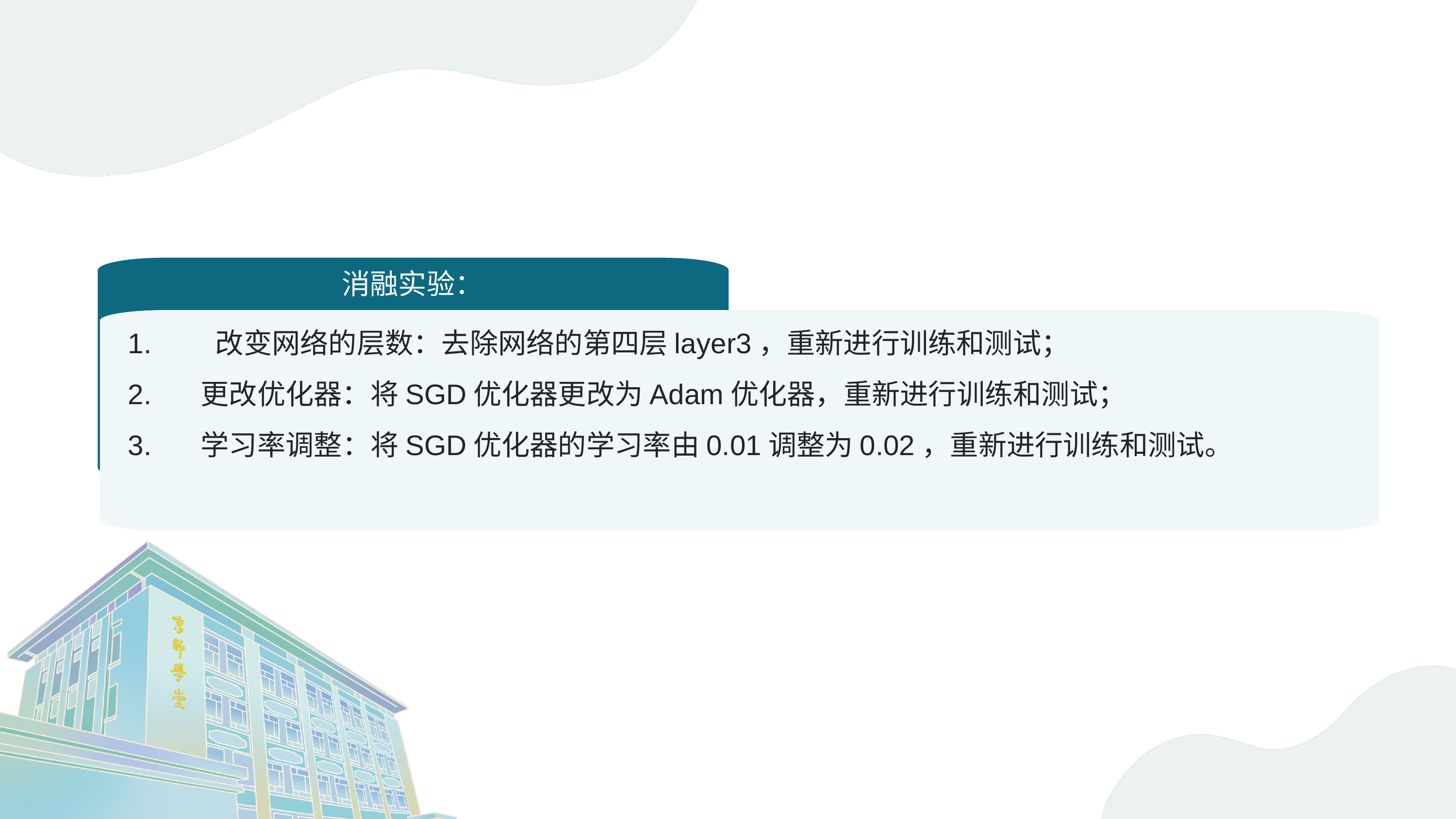

消融实验：
1.	 改变网络的层数：去除网络的第四层layer3，重新进行训练和测试；
2.	更改优化器：将SGD优化器更改为Adam优化器，重新进行训练和测试；
3.	学习率调整：将SGD优化器的学习率由0.01调整为0.02，重新进行训练和测试。